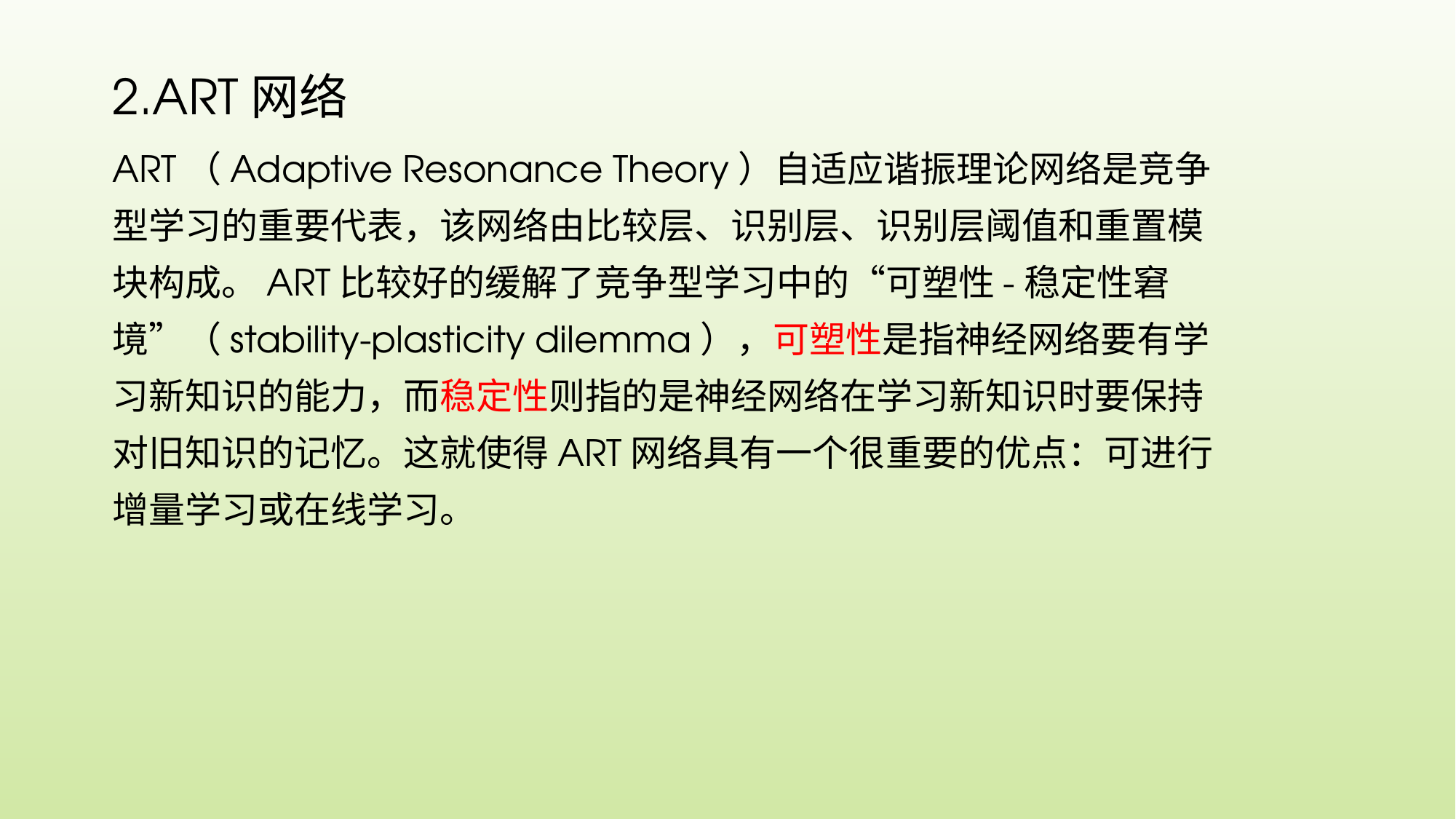

2.ART网络
ART（Adaptive Resonance Theory）自适应谐振理论网络是竞争型学习的重要代表，该网络由比较层、识别层、识别层阈值和重置模块构成。ART比较好的缓解了竞争型学习中的“可塑性-稳定性窘境”（stability-plasticity dilemma），可塑性是指神经网络要有学习新知识的能力，而稳定性则指的是神经网络在学习新知识时要保持对旧知识的记忆。这就使得ART网络具有一个很重要的优点：可进行增量学习或在线学习。